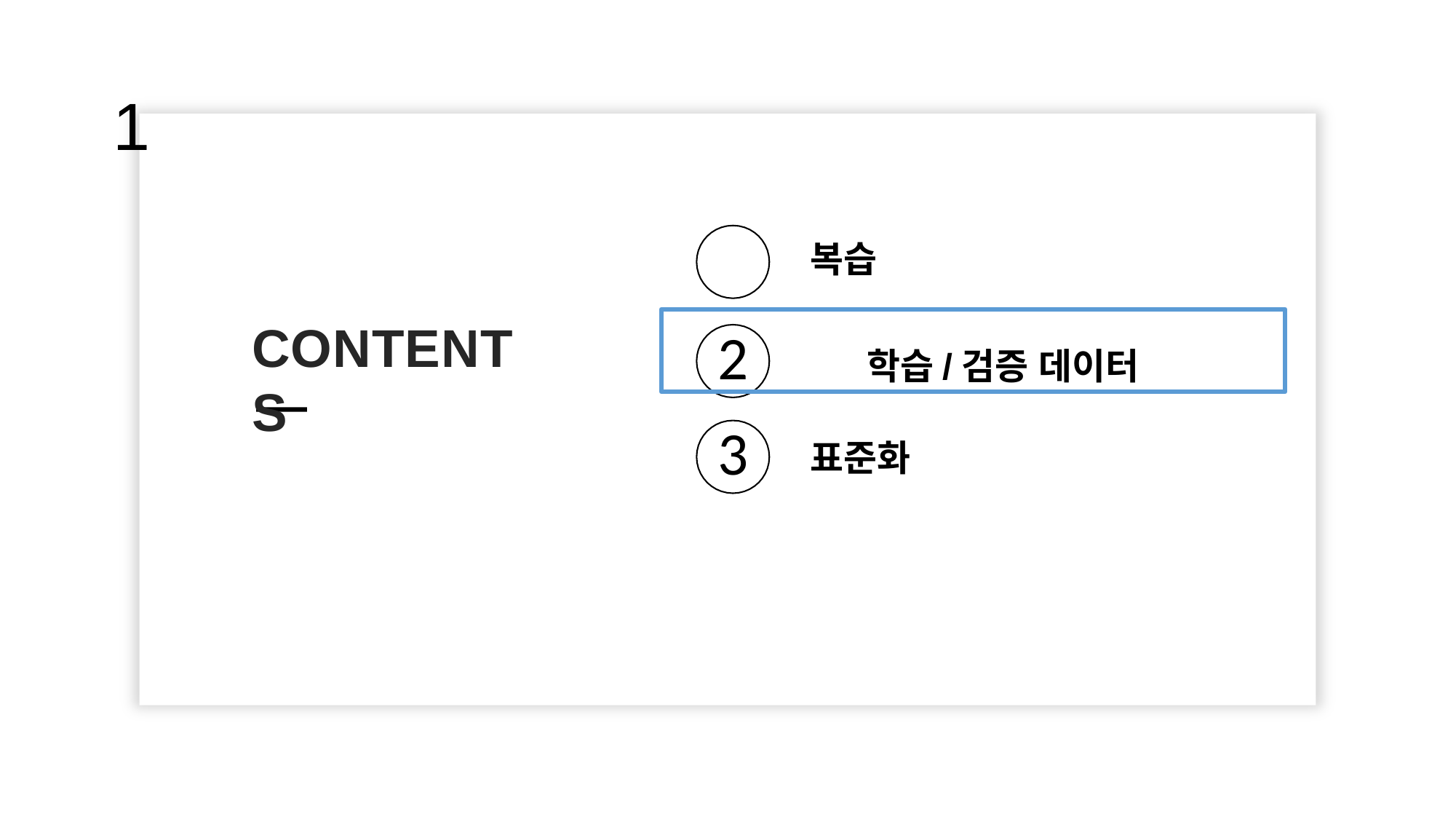

# 1

복습
2	학습/검증 데이터
CONTENTS

3

표준화